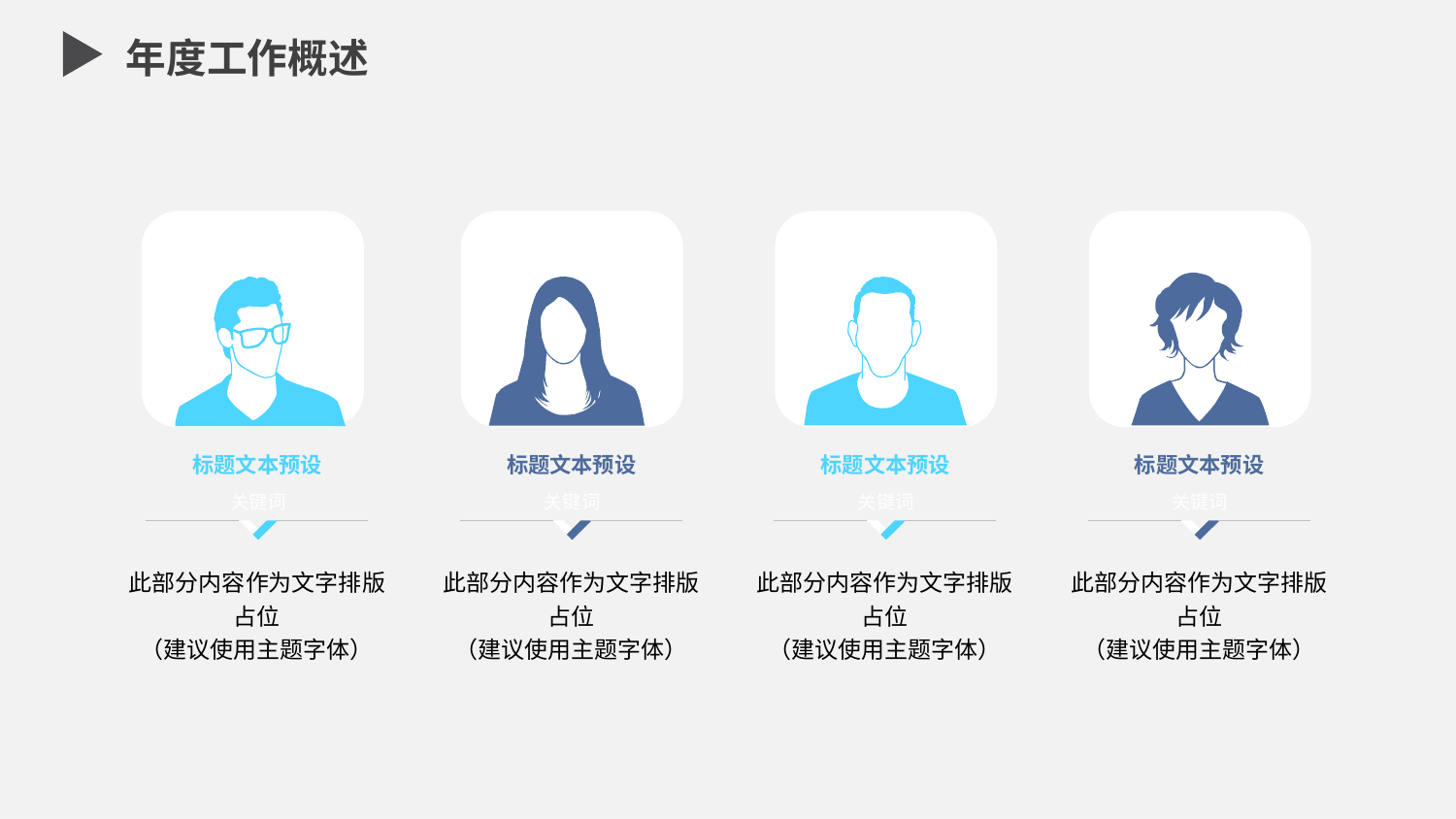

年度工作概述

标题文本预设
标题文本预设
标题文本预设
标题文本预设
关键词
关键词
关键词
关键词

此部分内容作为文字排版占位
（建议使用主题字体）
此部分内容作为文字排版占位
（建议使用主题字体）
此部分内容作为文字排版占位
（建议使用主题字体）
此部分内容作为文字排版占位
（建议使用主题字体）